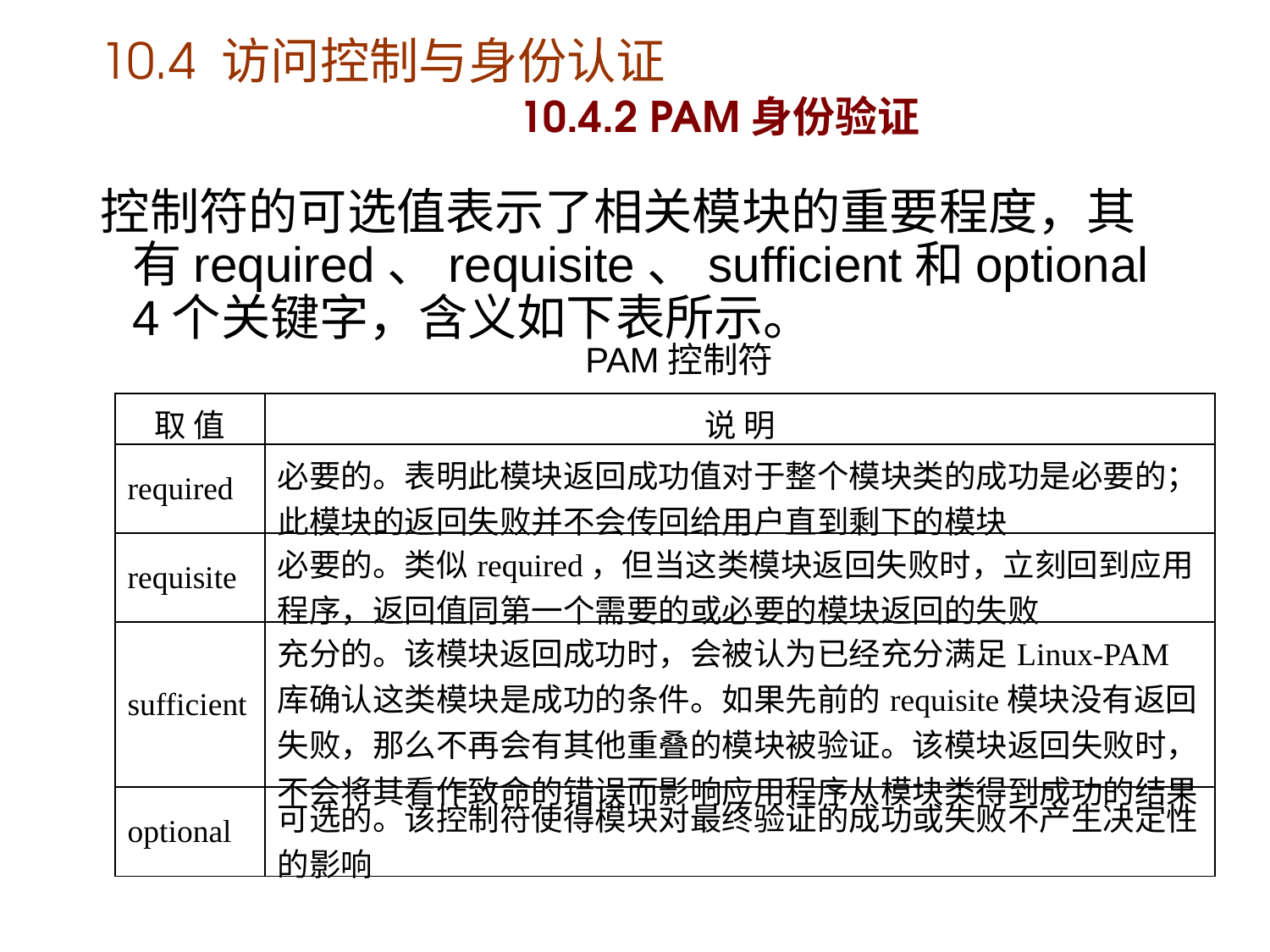

# 10.4 访问控制与身份认证 10.4.2 PAM身份验证
控制符的可选值表示了相关模块的重要程度，其有required、requisite、sufficient和optional 4个关键字，含义如下表所示。
PAM控制符
| 取 值 | 说 明 |
| --- | --- |
| required | 必要的。表明此模块返回成功值对于整个模块类的成功是必要的；此模块的返回失败并不会传回给用户直到剩下的模块 |
| requisite | 必要的。类似required，但当这类模块返回失败时，立刻回到应用程序，返回值同第一个需要的或必要的模块返回的失败 |
| sufficient | 充分的。该模块返回成功时，会被认为已经充分满足Linux-PAM库确认这类模块是成功的条件。如果先前的requisite模块没有返回失败，那么不再会有其他重叠的模块被验证。该模块返回失败时，不会将其看作致命的错误而影响应用程序从模块类得到成功的结果 |
| optional | 可选的。该控制符使得模块对最终验证的成功或失败不产生决定性的影响 |